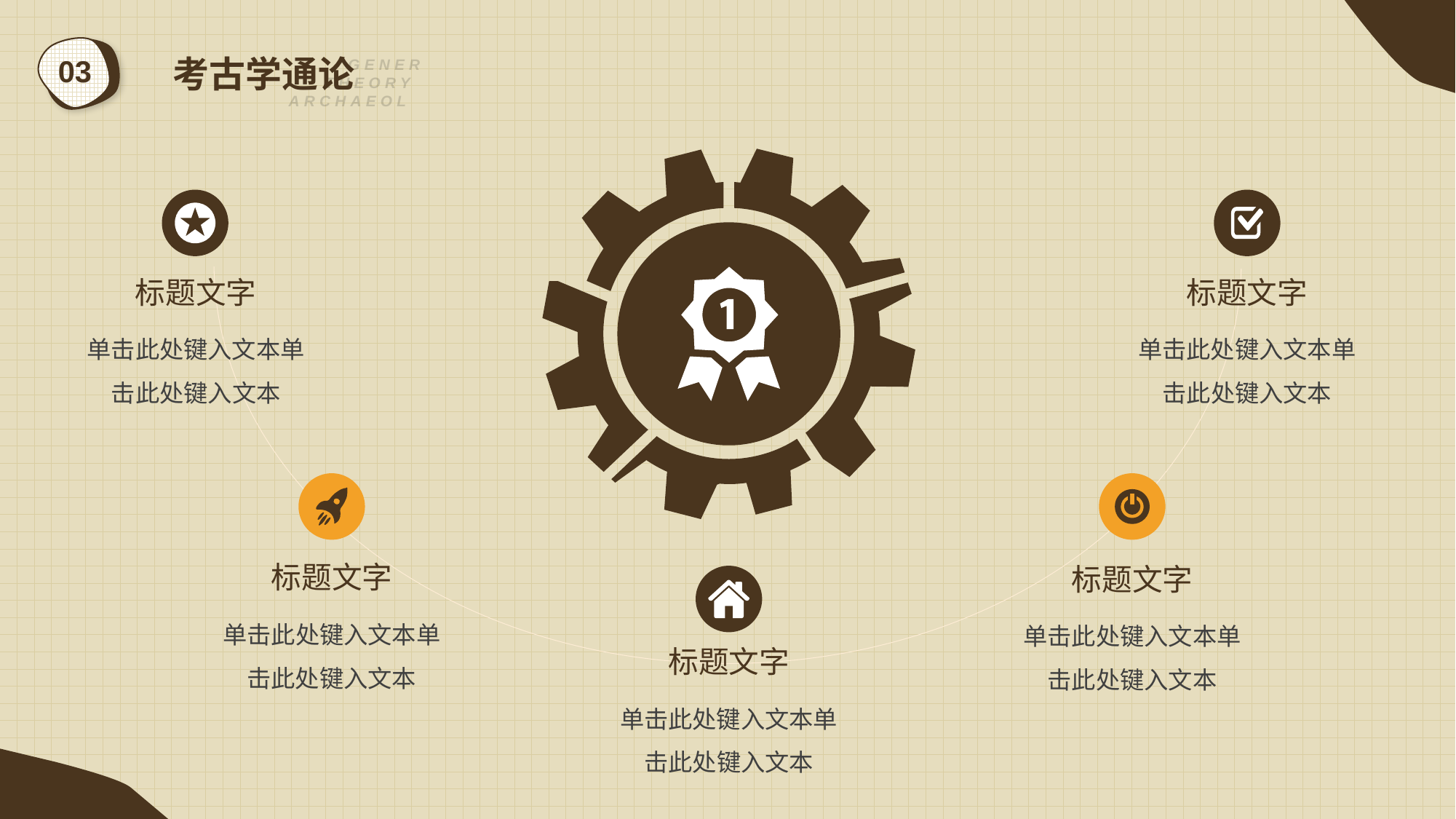

考古学通论
03
GENERAL THEORY OF ARCHAEOLOGY

标题文字
单击此处键入文本单击此处键入文本

标题文字
单击此处键入文本单击此处键入文本

标题文字
单击此处键入文本单击此处键入文本

标题文字
单击此处键入文本单击此处键入文本

标题文字
单击此处键入文本单击此处键入文本